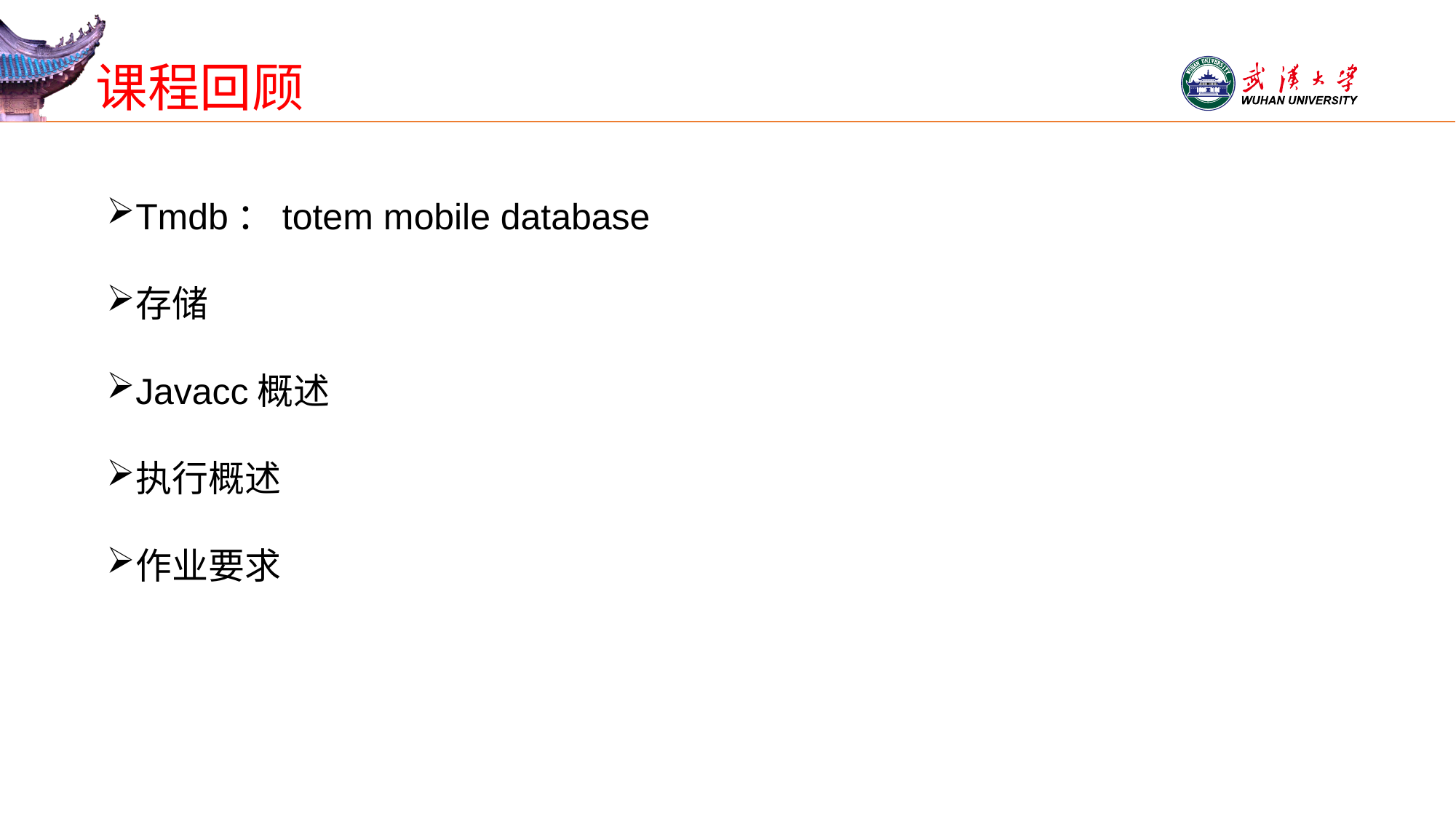

# 课程回顾
Tmdb：totem mobile database
存储
Javacc概述
执行概述
作业要求